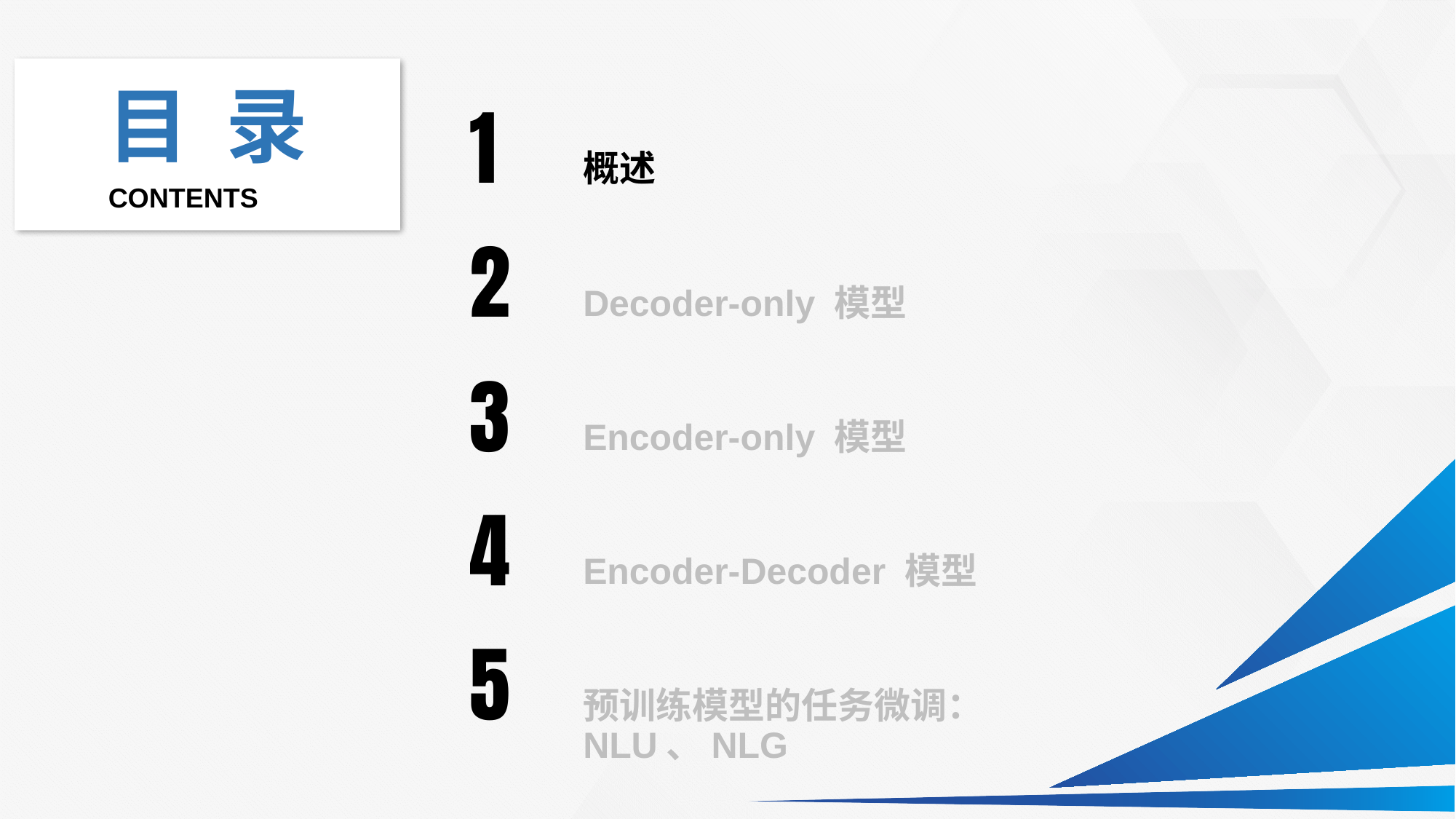

1
概述
2
Decoder-only 模型
3
Encoder-only 模型
4
Encoder-Decoder 模型
5
预训练模型的任务微调：NLU、NLG